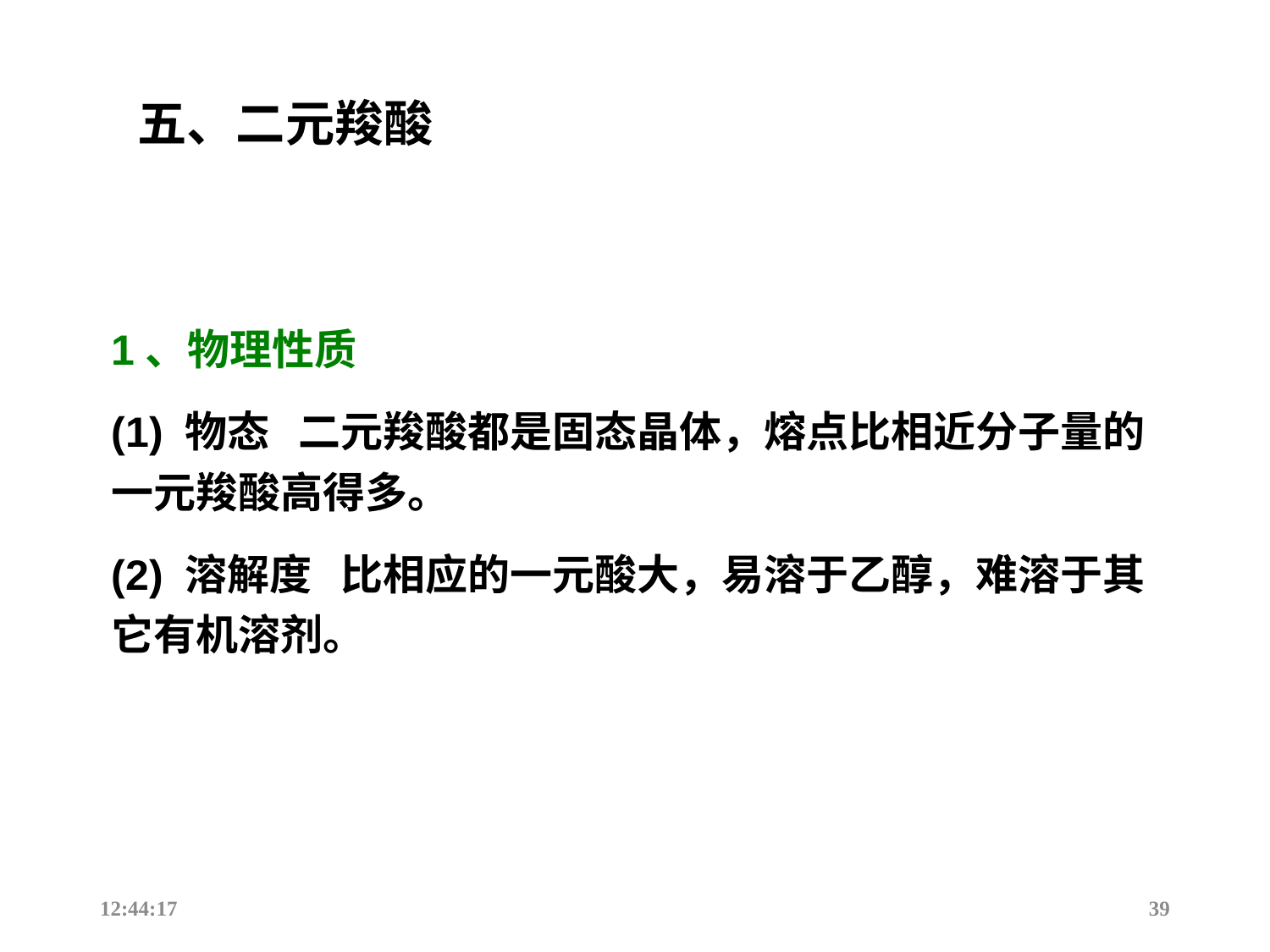

五、二元羧酸
1、物理性质
(1) 物态   二元羧酸都是固态晶体，熔点比相近分子量的一元羧酸高得多。
(2) 溶解度   比相应的一元酸大，易溶于乙醇，难溶于其它有机溶剂。
12:44:17
39